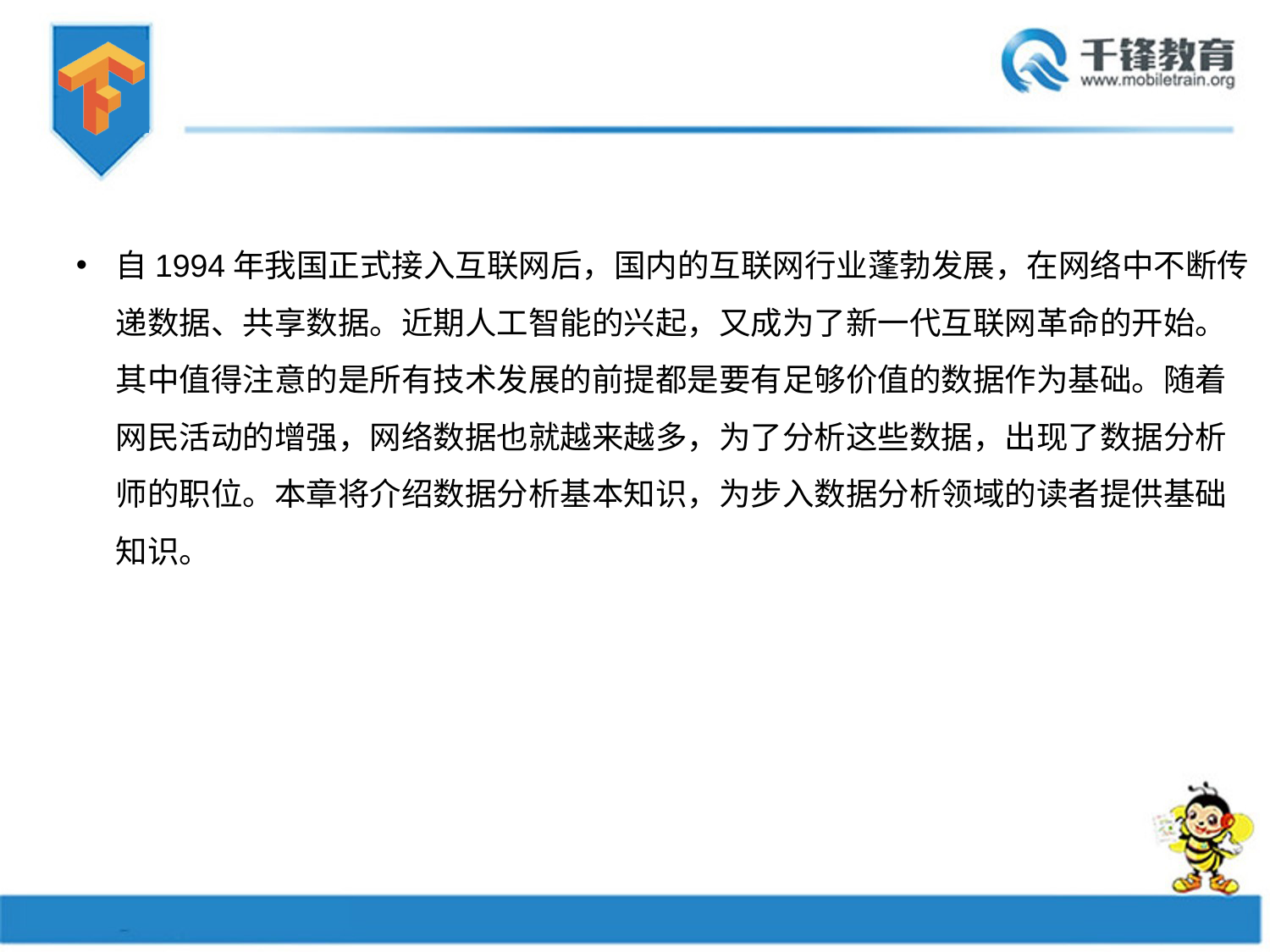

自1994年我国正式接入互联网后，国内的互联网行业蓬勃发展，在网络中不断传递数据、共享数据。近期人工智能的兴起，又成为了新一代互联网革命的开始。其中值得注意的是所有技术发展的前提都是要有足够价值的数据作为基础。随着网民活动的增强，网络数据也就越来越多，为了分析这些数据，出现了数据分析师的职位。本章将介绍数据分析基本知识，为步入数据分析领域的读者提供基础知识。